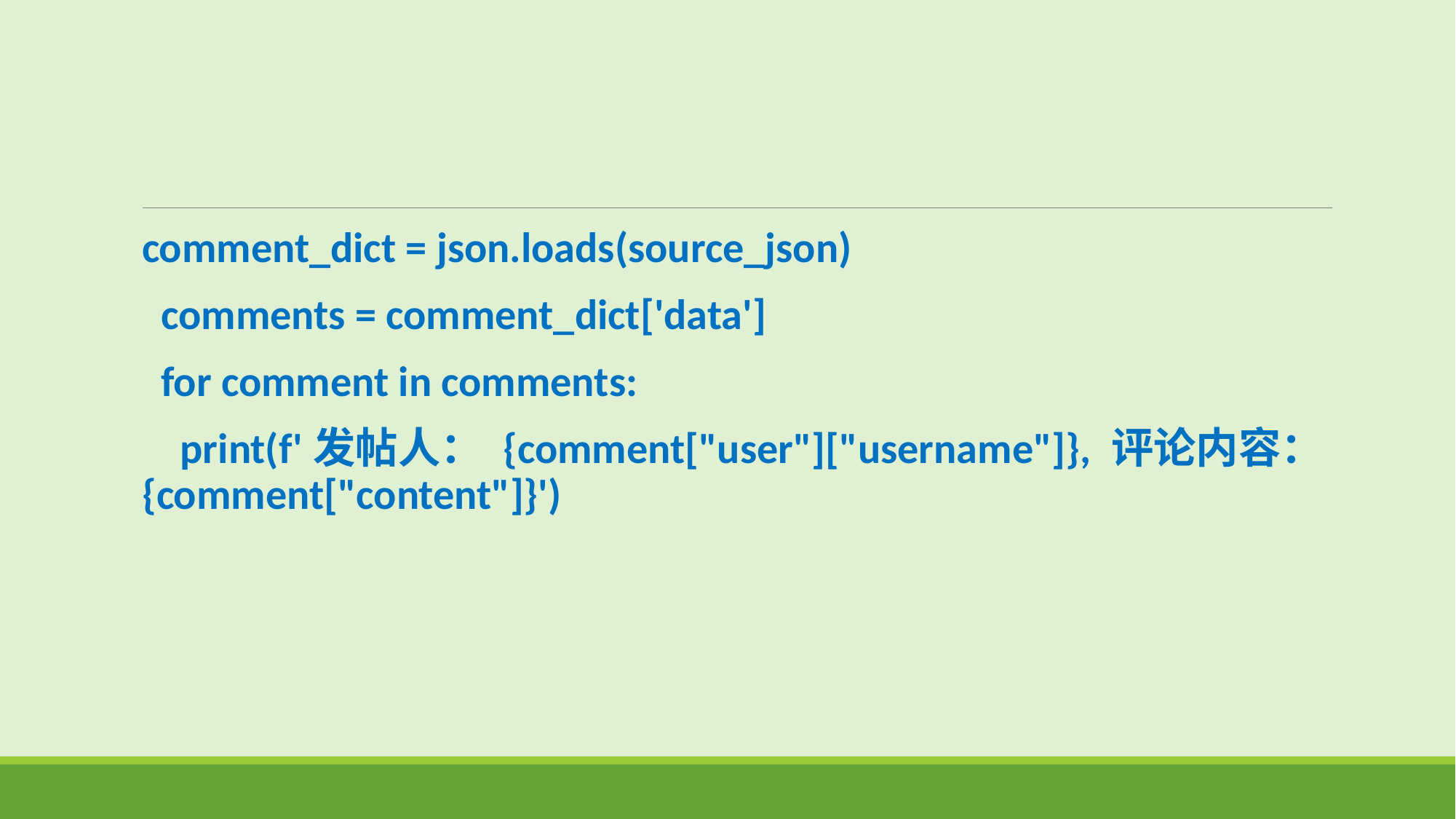

comment_dict = json.loads(source_json)
  comments = comment_dict['data']
  for comment in comments:
    print(f'发帖人： {comment["user"]["username"]}, 评论内容：{comment["content"]}')